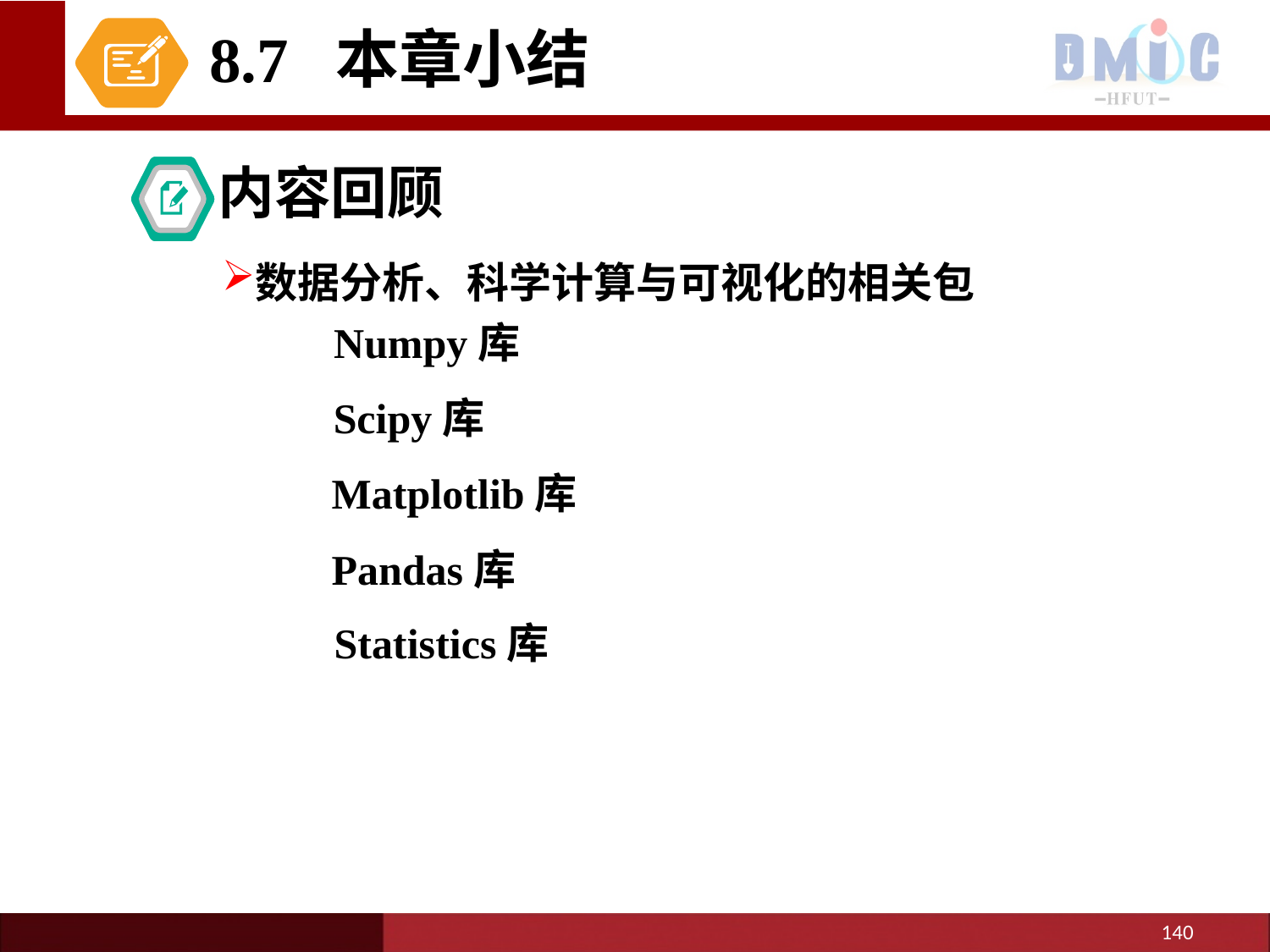

8.7  本章小结

内容回顾

数据分析、科学计算与可视化的相关包
Numpy库
Scipy库
Matplotlib库
Pandas库
Statistics库
140